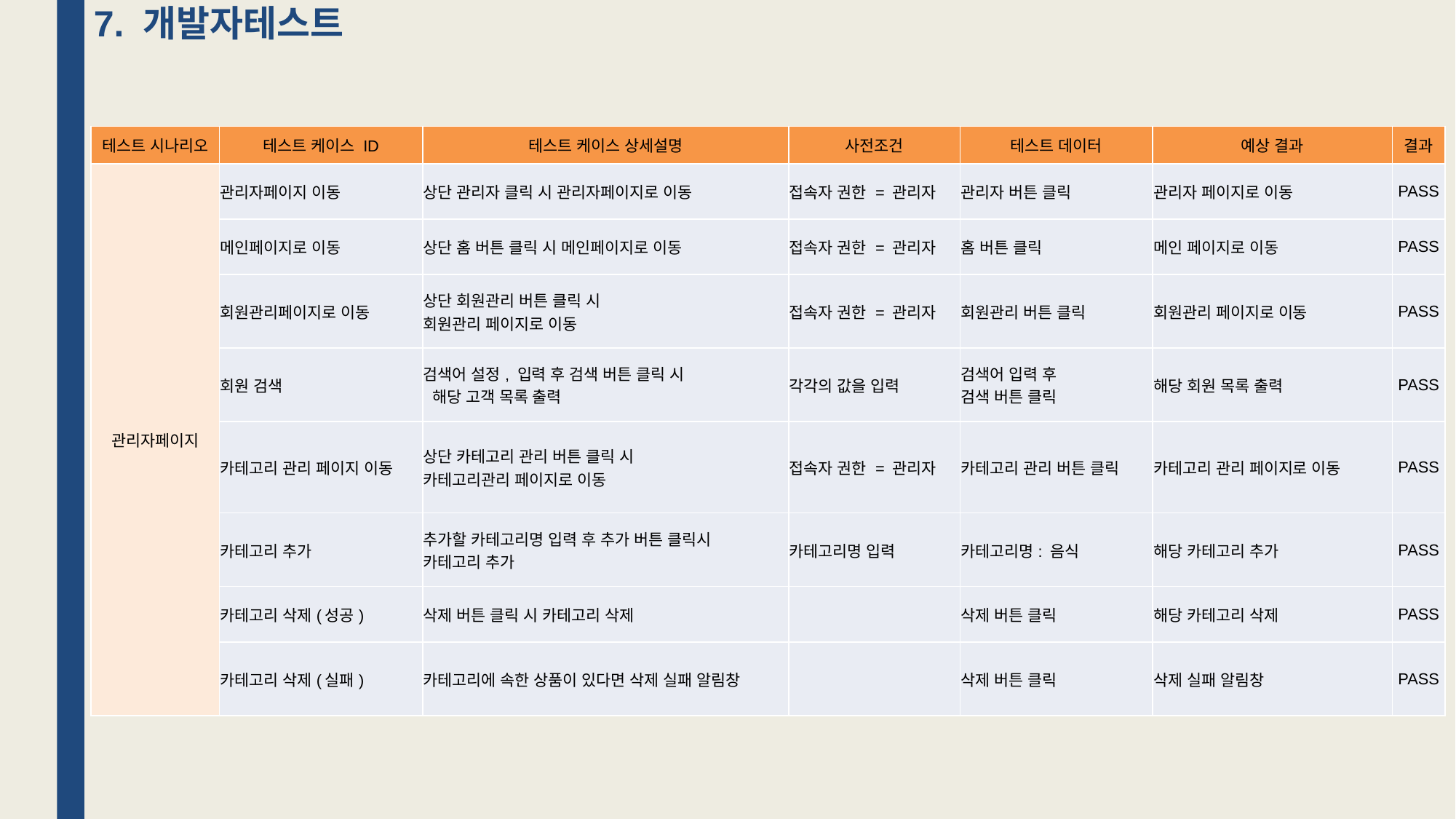

7. 개발자테스트
| 테스트 시나리오 | 테스트 케이스 ID | 테스트 케이스 상세설명 | 사전조건 | 테스트 데이터 | 예상 결과 | 결과 |
| --- | --- | --- | --- | --- | --- | --- |
| 관리자페이지 | 관리자페이지 이동 | 상단 관리자 클릭 시 관리자페이지로 이동 | 접속자 권한 = 관리자 | 관리자 버튼 클릭 | 관리자 페이지로 이동 | PASS |
|  | 메인페이지로 이동 | 상단 홈 버튼 클릭 시 메인페이지로 이동 | 접속자 권한 = 관리자 | 홈 버튼 클릭 | 메인 페이지로 이동 | PASS |
|  | 회원관리페이지로 이동 | 상단 회원관리 버튼 클릭 시 회원관리 페이지로 이동 | 접속자 권한 = 관리자 | 회원관리 버튼 클릭 | 회원관리 페이지로 이동 | PASS |
|  | 회원 검색 | 검색어 설정, 입력 후 검색 버튼 클릭 시 해당 고객 목록 출력 | 각각의 값을 입력 | 검색어 입력 후 검색 버튼 클릭 | 해당 회원 목록 출력 | PASS |
|  | 카테고리 관리 페이지 이동 | 상단 카테고리 관리 버튼 클릭 시 카테고리관리 페이지로 이동 | 접속자 권한 = 관리자 | 카테고리 관리 버튼 클릭 | 카테고리 관리 페이지로 이동 | PASS |
|  | 카테고리 추가 | 추가할 카테고리명 입력 후 추가 버튼 클릭시 카테고리 추가 | 카테고리명 입력 | 카테고리명: 음식 | 해당 카테고리 추가 | PASS |
|  | 카테고리 삭제(성공) | 삭제 버튼 클릭 시 카테고리 삭제 |  | 삭제 버튼 클릭 | 해당 카테고리 삭제 | PASS |
|  | 카테고리 삭제(실패) | 카테고리에 속한 상품이 있다면 삭제 실패 알림창 |  | 삭제 버튼 클릭 | 삭제 실패 알림창 | PASS |